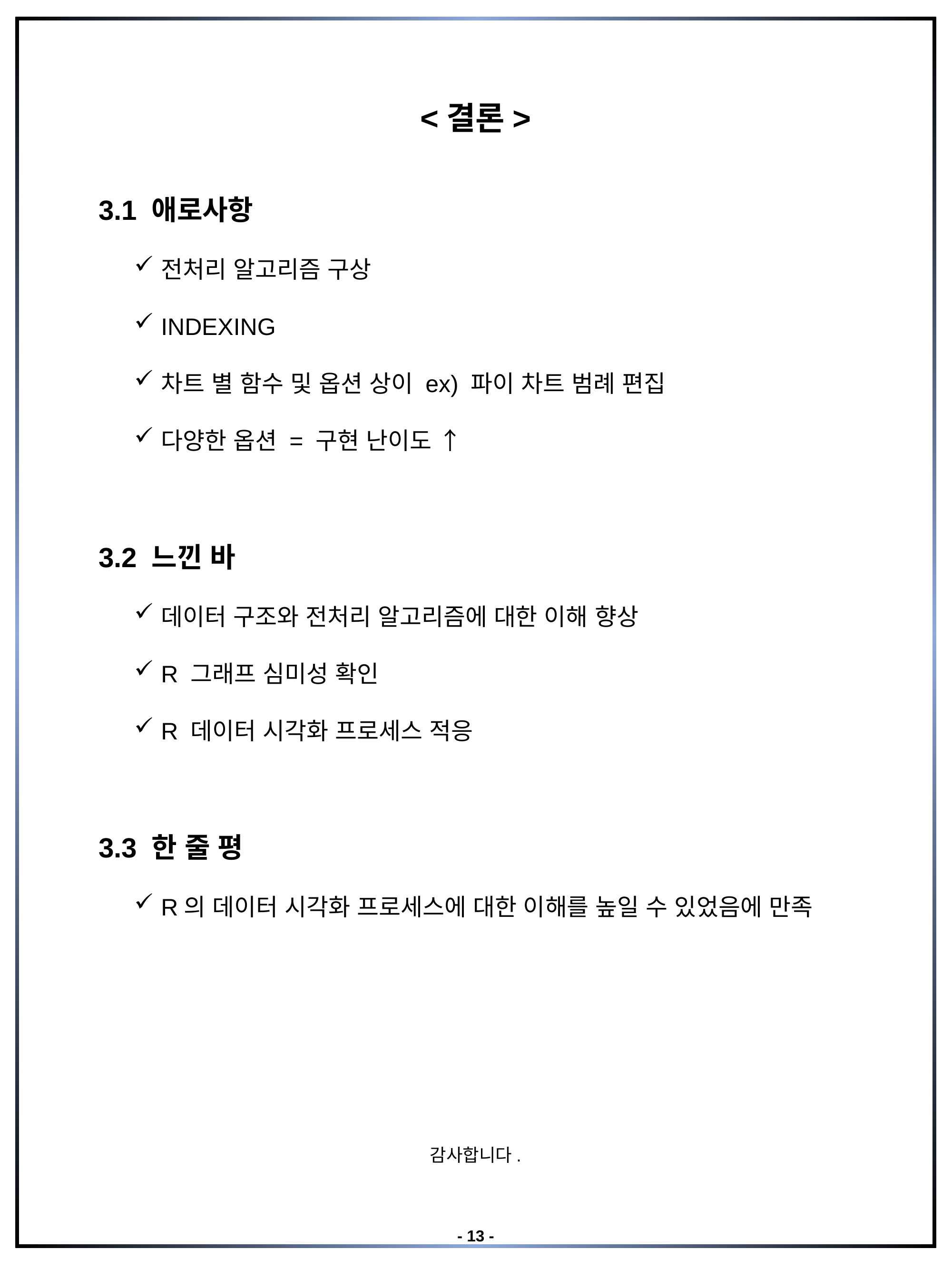

<결론>
3.1 애로사항

전처리 알고리즘 구상

INDEXING

차트 별 함수 및 옵션 상이 ex) 파이 차트 범례 편집

다양한 옵션 = 구현 난이도 ↑

3.2 느낀 바

데이터 구조와 전처리 알고리즘에 대한 이해 향상

R 그래프 심미성 확인

R 데이터 시각화 프로세스 적응

3.3 한 줄 평

R의 데이터 시각화 프로세스에 대한 이해를 높일 수 있었음에 만족
감사합니다.